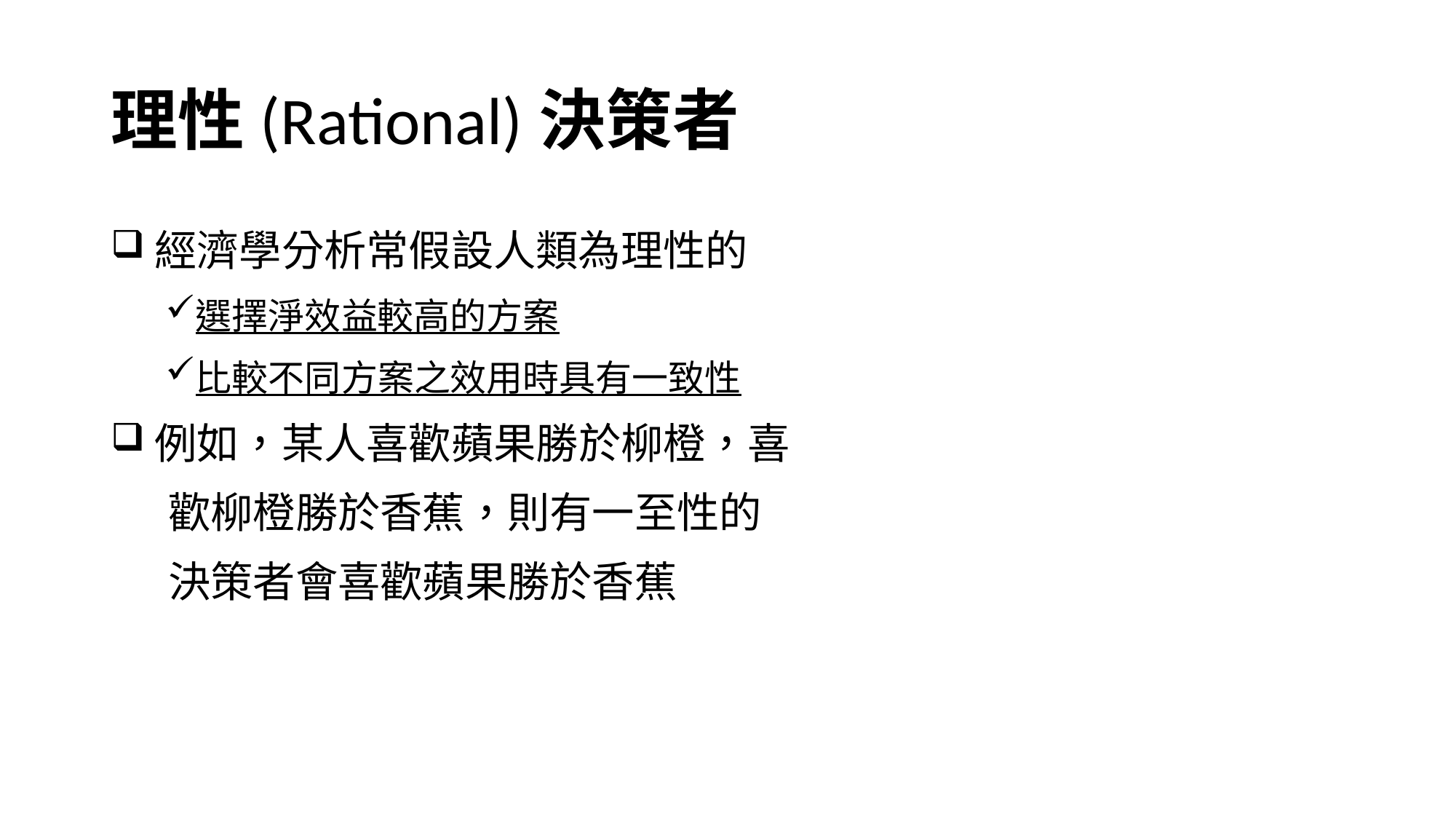

# 理性(Rational)決策者
經濟學分析常假設人類為理性的
選擇淨效益較高的方案
比較不同方案之效用時具有一致性
例如，某人喜歡蘋果勝於柳橙，喜
     歡柳橙勝於香蕉，則有一至性的
     決策者會喜歡蘋果勝於香蕉